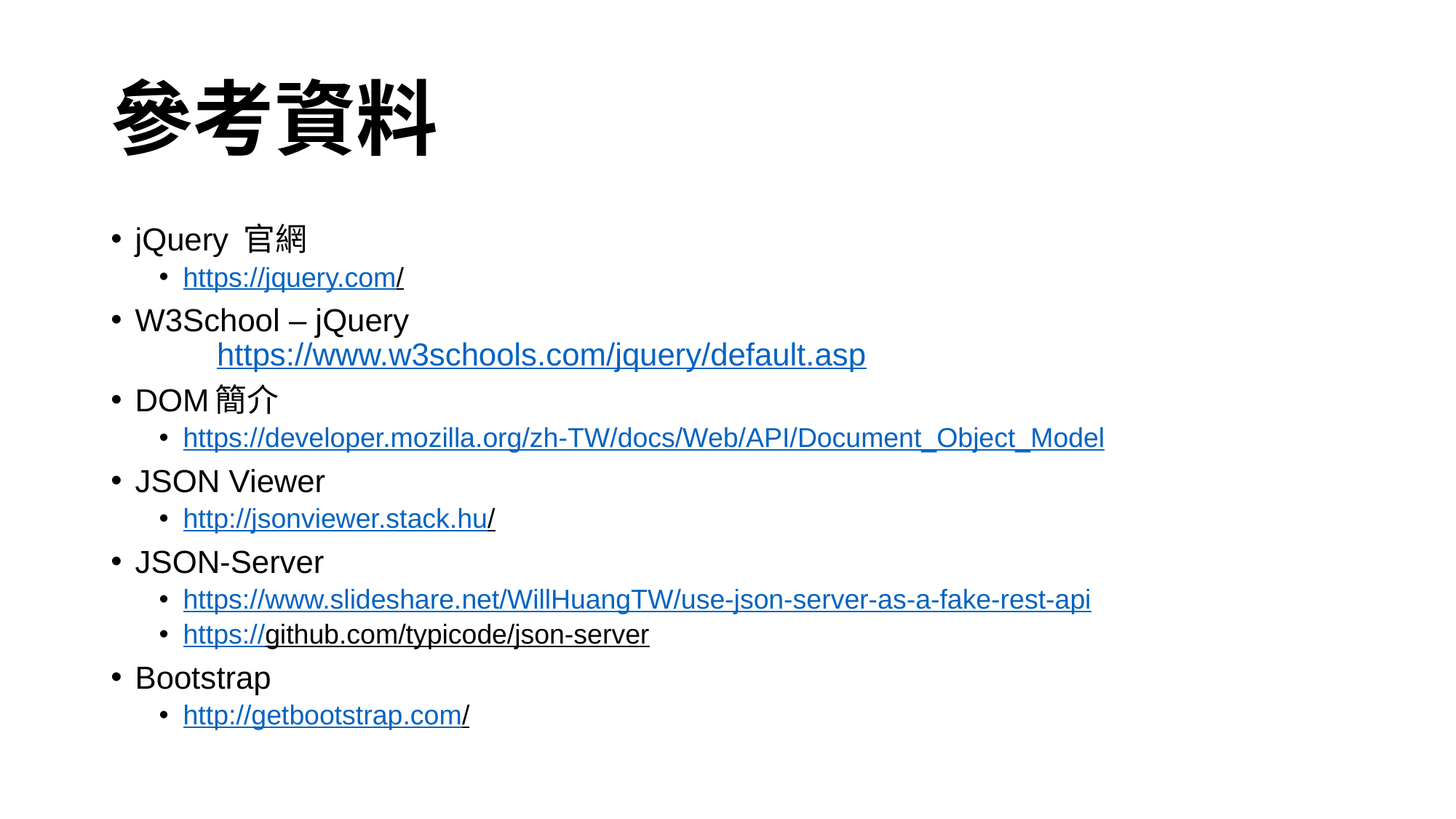

# 參考資料
jQuery 官網
https://jquery.com/
W3School – jQuery
	https://www.w3schools.com/jquery/default.asp
DOM簡介
https://developer.mozilla.org/zh-TW/docs/Web/API/Document_Object_Model
JSON Viewer
http://jsonviewer.stack.hu/
JSON-Server
https://www.slideshare.net/WillHuangTW/use-json-server-as-a-fake-rest-api
https://github.com/typicode/json-server
Bootstrap
http://getbootstrap.com/